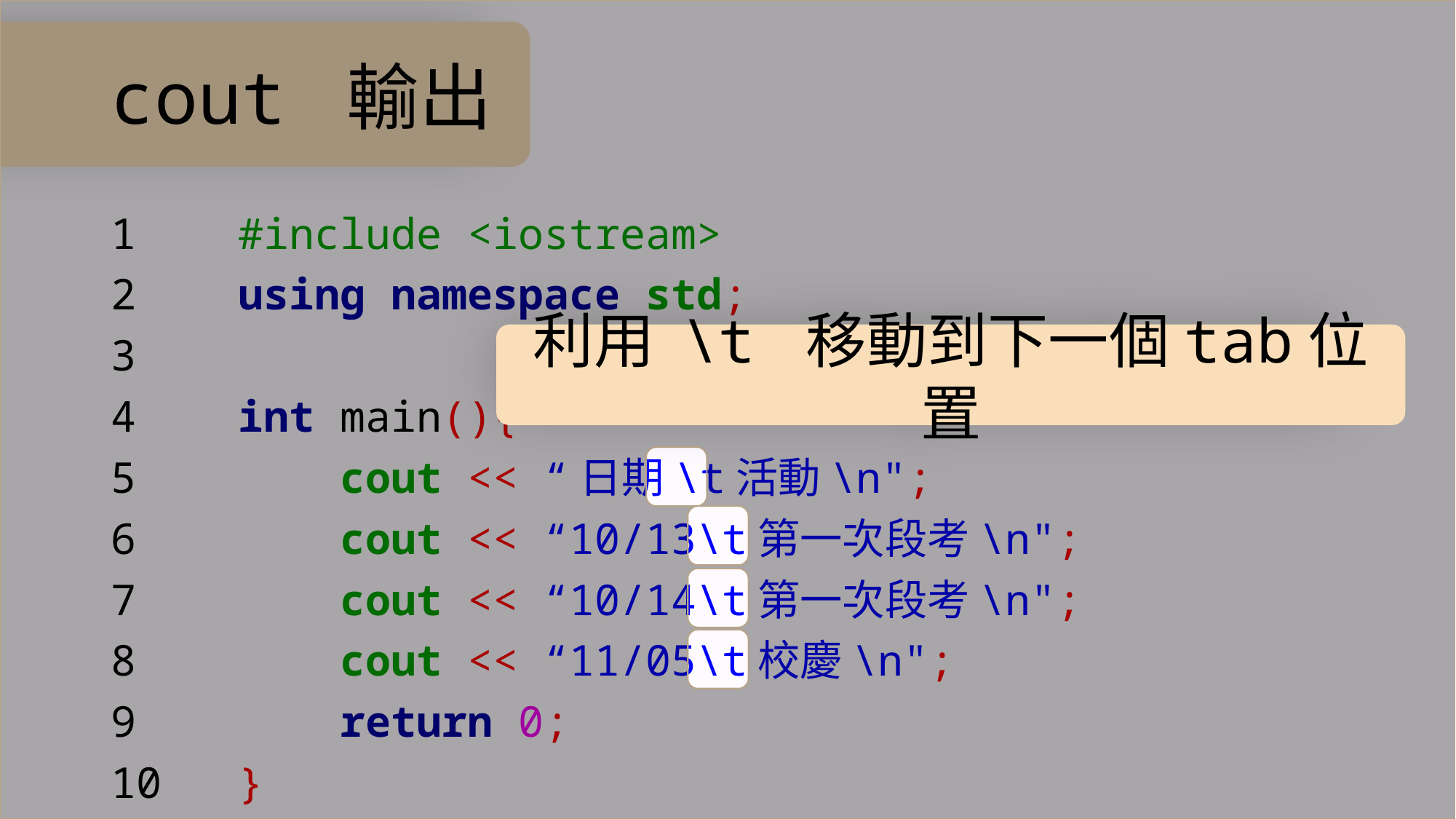

# cout 輸出
1    #include <iostream>
2    using namespace std;
3
4    int main(){
5        cout << “日期\t活動\n";
6        cout << “10/13\t第一次段考\n";
7        cout << “10/14\t第一次段考\n";
8        cout << “11/05\t校慶\n";
9        return 0;
10   }
利用 \t 移動到下一個tab位置